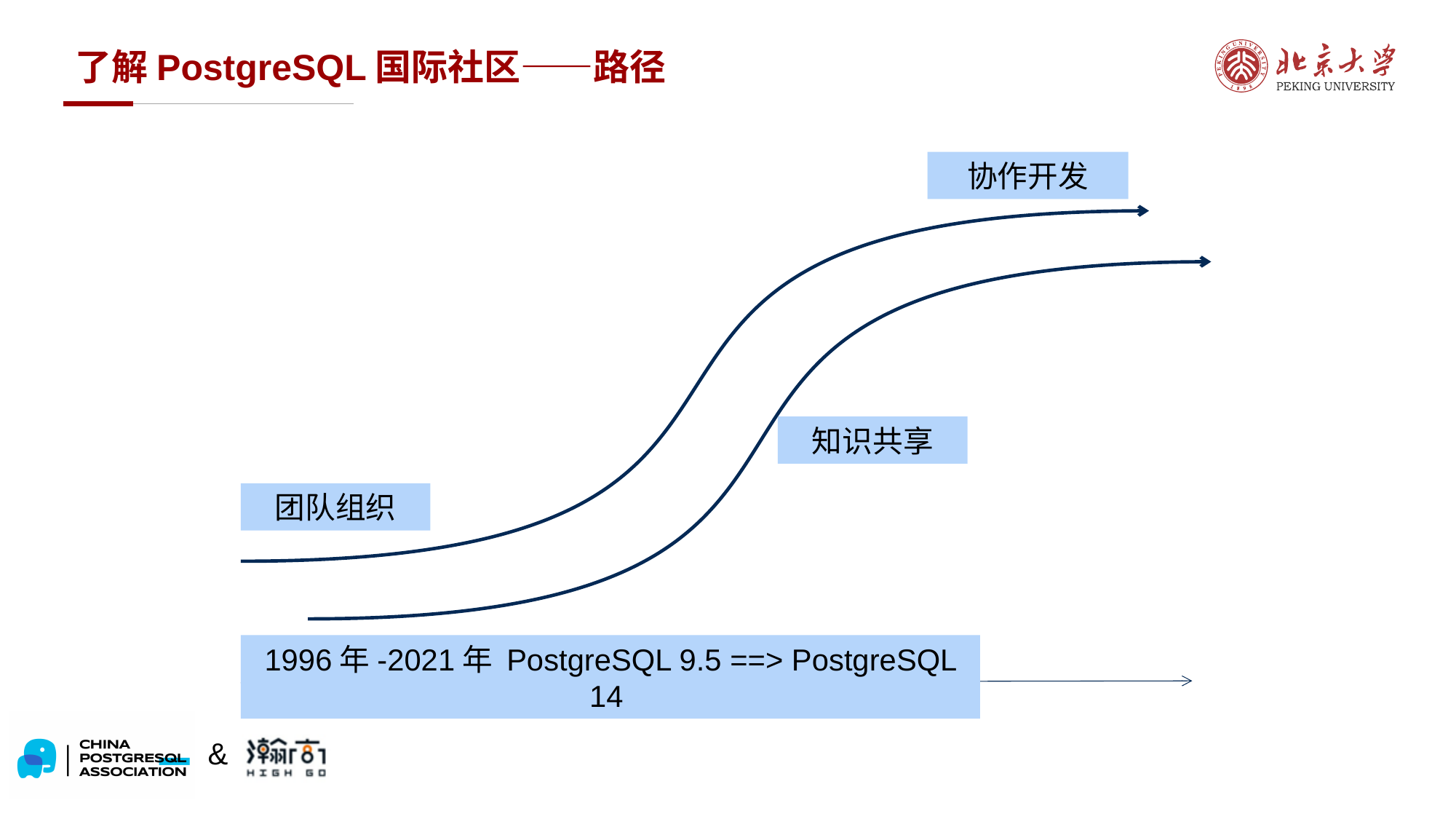

了解PostgreSQL国际社区——路径
协作开发
知识共享
团队组织
1996年-2021年 PostgreSQL 9.5 ==> PostgreSQL 14